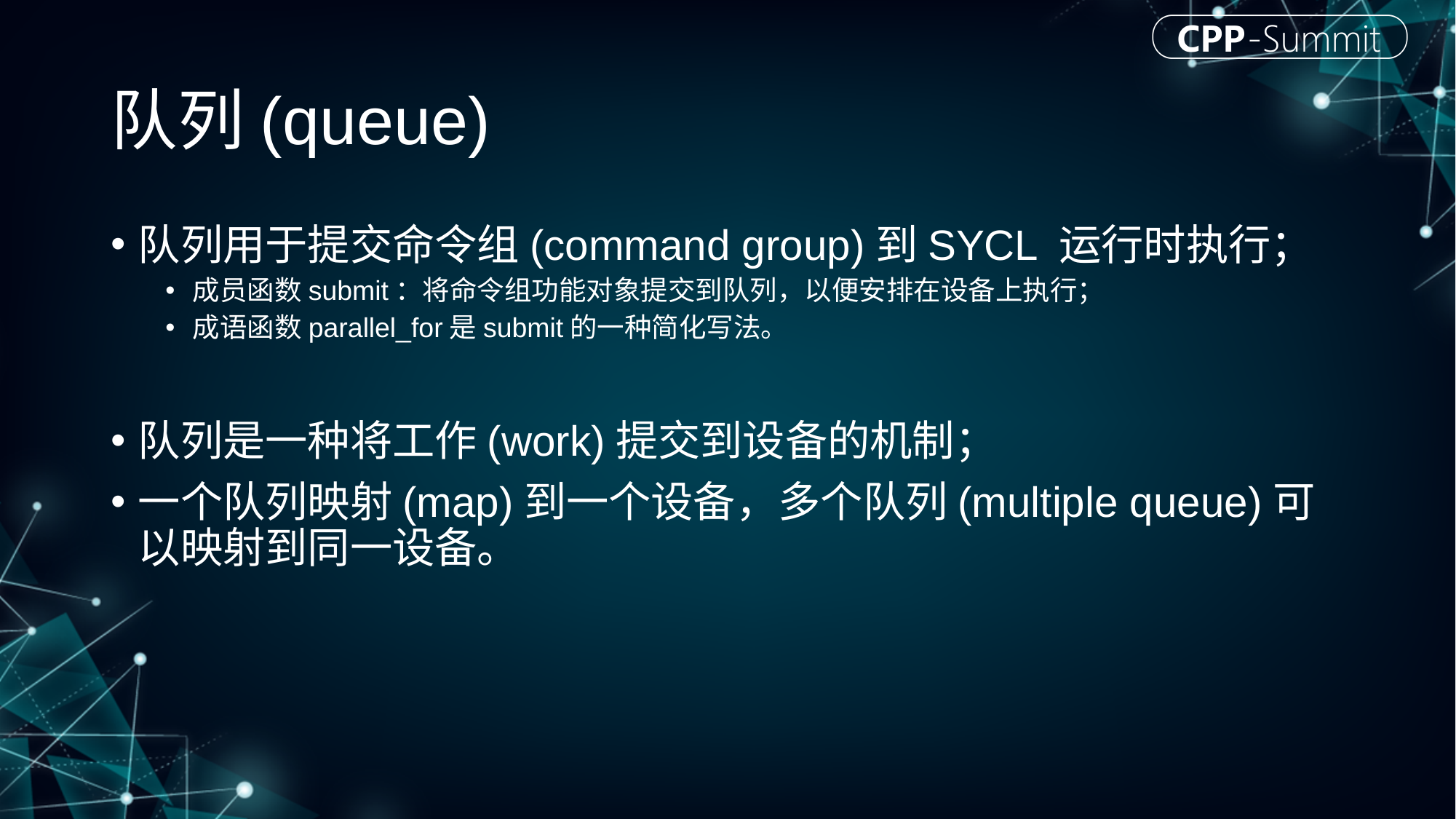

# 队列(queue)
队列用于提交命令组(command group)到SYCL 运行时执行；
成员函数submit：将命令组功能对象提交到队列，以便安排在设备上执行；
成语函数parallel_for是submit的一种简化写法。

队列是一种将工作(work)提交到设备的机制；
一个队列映射(map)到一个设备，多个队列(multiple queue)可以映射到同一设备。